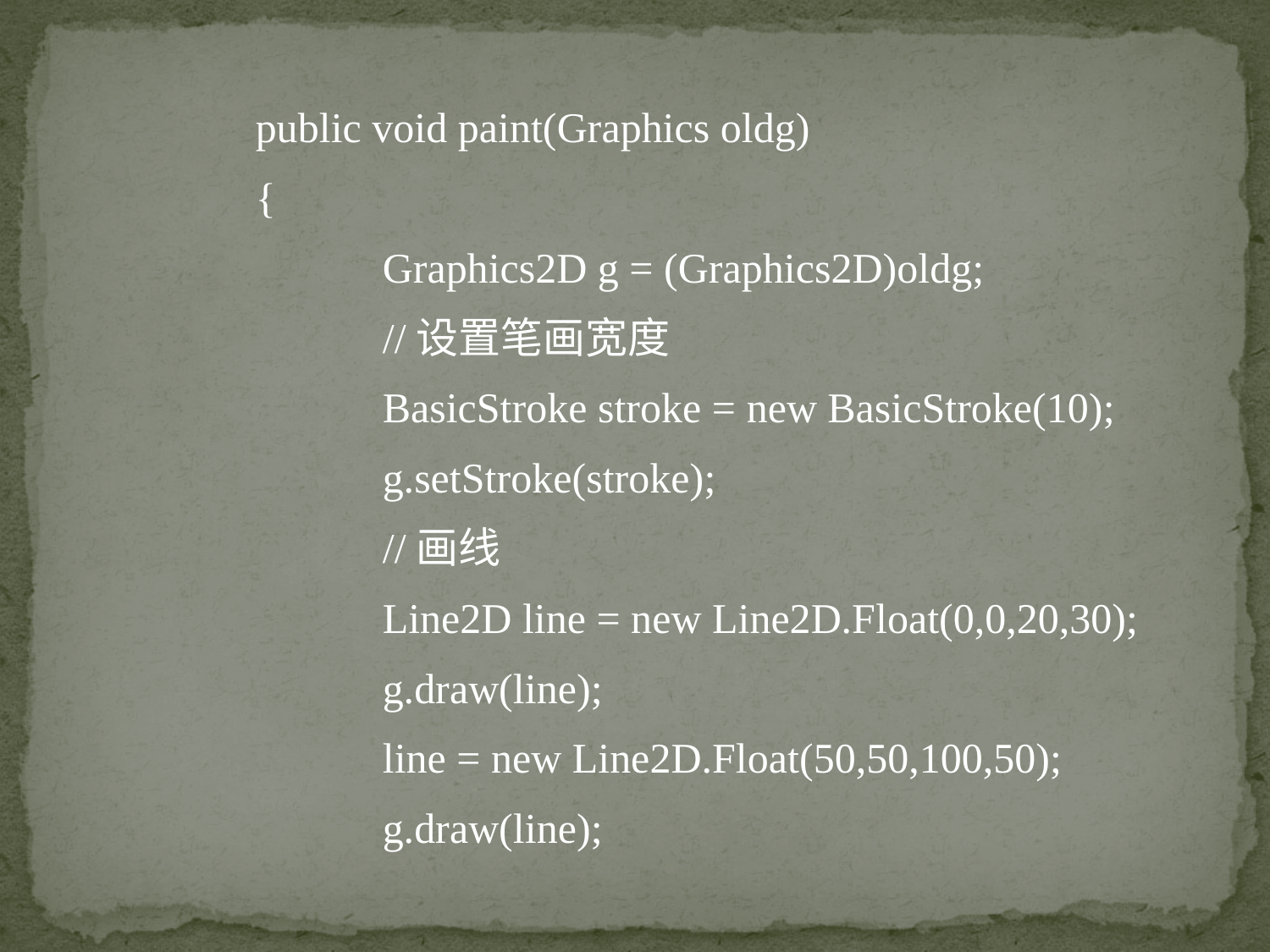

public void paint(Graphics oldg)
	{
		Graphics2D g = (Graphics2D)oldg;
		//设置笔画宽度
		BasicStroke stroke = new BasicStroke(10);
		g.setStroke(stroke);
		//画线
		Line2D line = new Line2D.Float(0,0,20,30);
		g.draw(line);
		line = new Line2D.Float(50,50,100,50);
		g.draw(line);